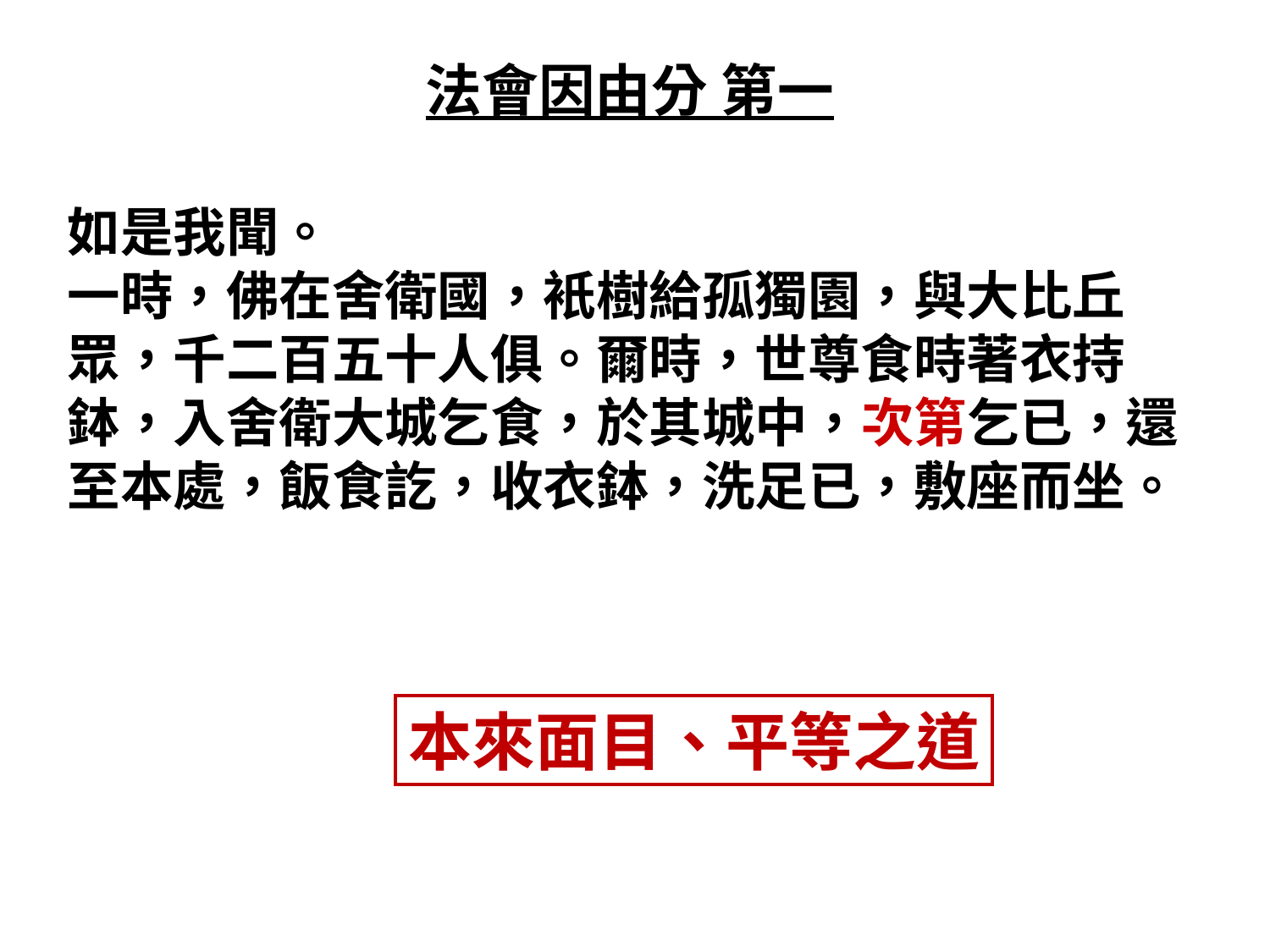

法會因由分 第一

如是我聞。
一時，佛在舍衛國，衹樹給孤獨園，與大比丘眾，千二百五十人俱。爾時，世尊食時著衣持鉢，入舍衛大城乞食，於其城中，次第乞已，還至本處，飯食訖，收衣鉢，洗足已，敷座而坐。
本來面目、平等之道